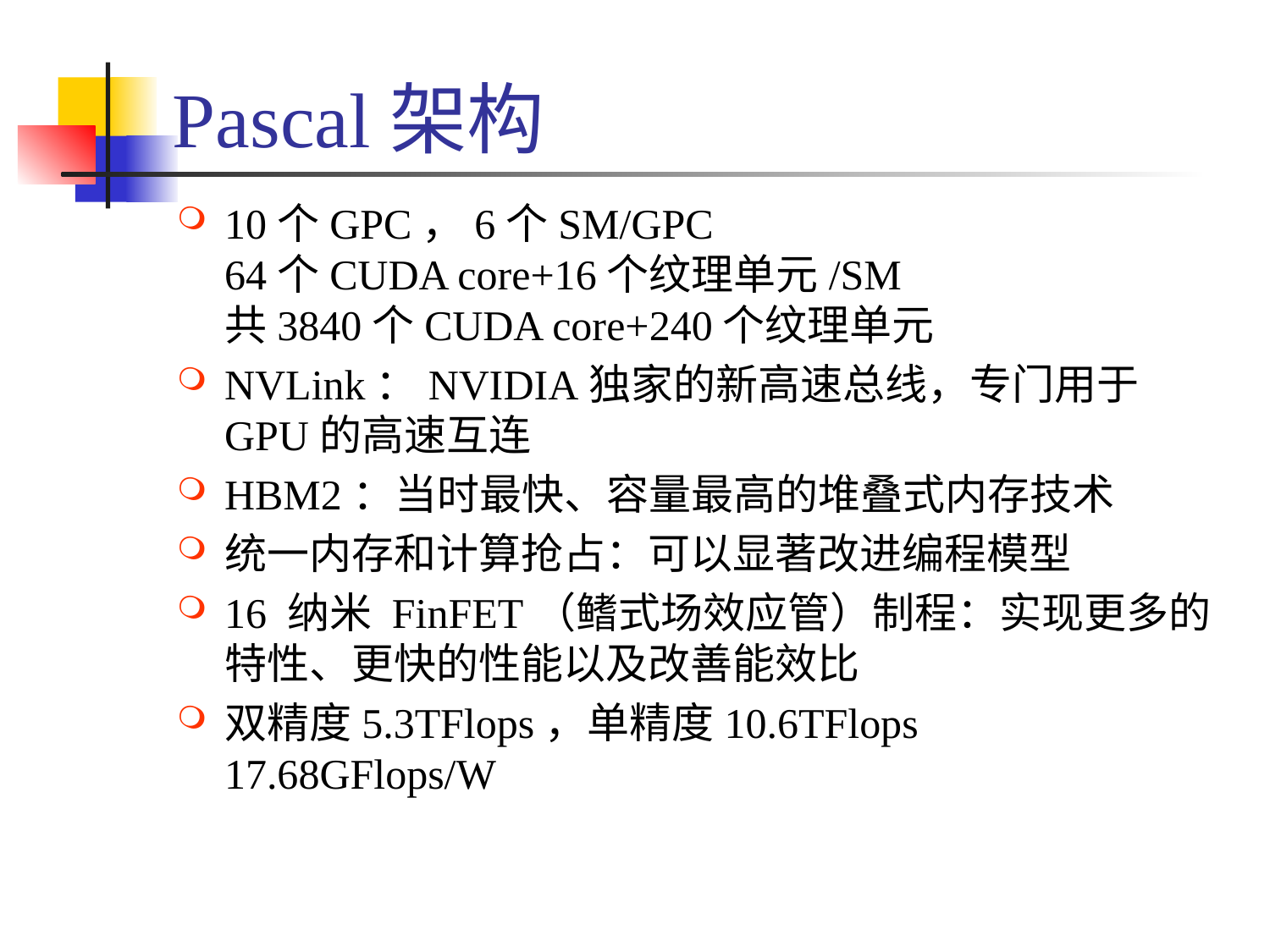

# Pascal架构
10个GPC，6个SM/GPC
64个CUDA core+16个纹理单元/SM
共3840个CUDA core+240个纹理单元
NVLink：NVIDIA独家的新高速总线，专门用于GPU的高速互连
HBM2：当时最快、容量最高的堆叠式内存技术
统一内存和计算抢占：可以显著改进编程模型
16 纳米 FinFET（鳍式场效应管）制程：实现更多的特性、更快的性能以及改善能效比
双精度5.3TFlops，单精度10.6TFlops
17.68GFlops/W